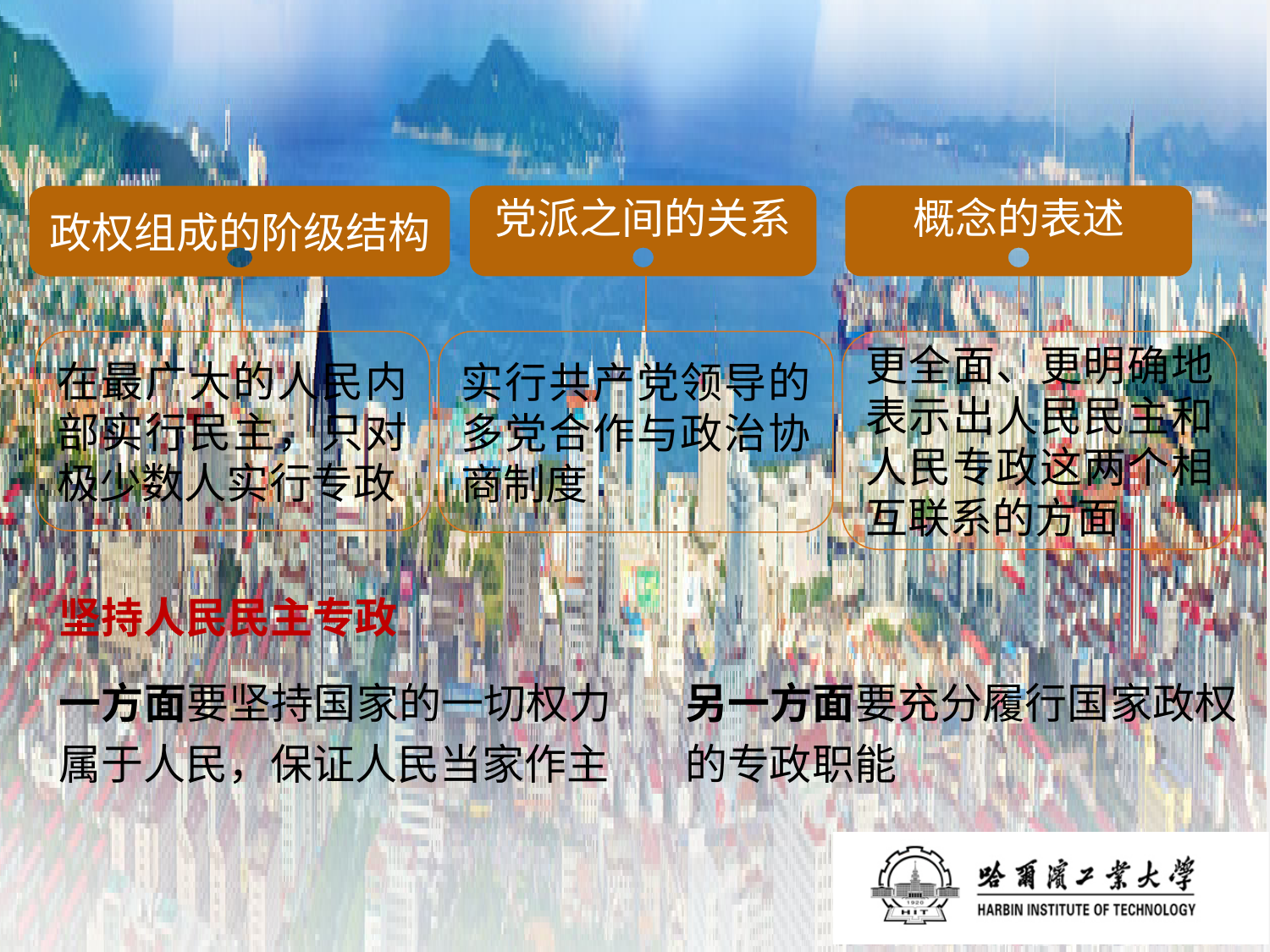

政权组成的阶级结构
党派之间的关系
概念的表述
在最广大的人民内部实行民主，只对极少数人实行专政
实行共产党领导的多党合作与政治协商制度
更全面、更明确地表示出人民民主和人民专政这两个相互联系的方面
坚持人民民主专政
一方面要坚持国家的一切权力属于人民，保证人民当家作主
另一方面要充分履行国家政权的专政职能